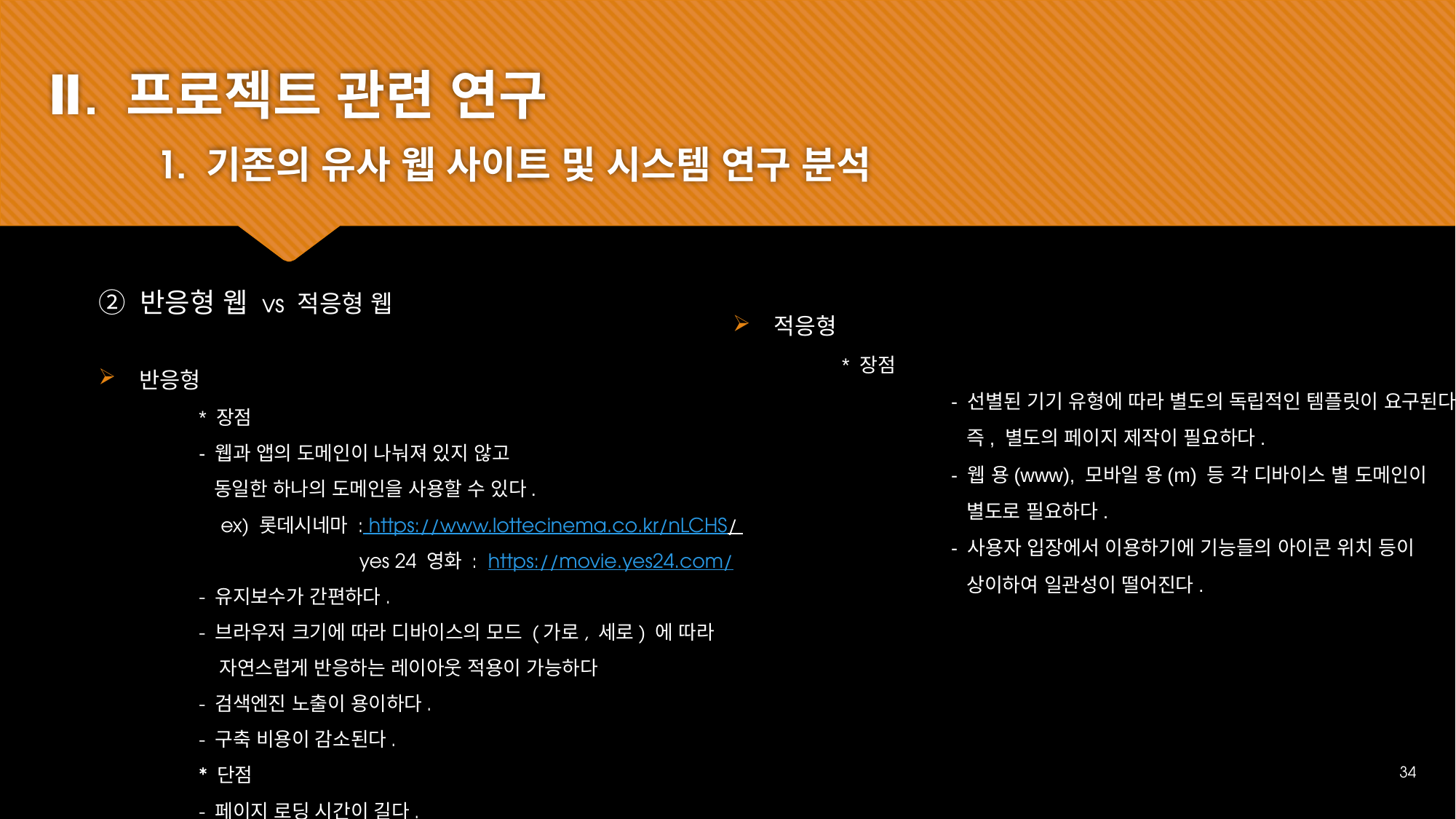

Ⅱ. 프로젝트 관련 연구
	1. 기존의 유사 웹 사이트 및 시스템 연구 분석
② 반응형 웹 vs 적응형 웹

적응형
	* 장점
		- 선별된 기기 유형에 따라 별도의 독립적인 템플릿이 요구된다.
		  즉, 별도의 페이지 제작이 필요하다.
		- 웹 용(www), 모바일 용(m) 등 각 디바이스 별 도메인이
		  별도로 필요하다.
		- 사용자 입장에서 이용하기에 기능들의 아이콘 위치 등이
		  상이하여 일관성이 떨어진다.

반응형
	* 장점
		- 웹과 앱의 도메인이 나눠져 있지 않고
		  동일한 하나의 도메인을 사용할 수 있다.
		    ex) 롯데시네마 : https://www.lottecinema.co.kr/nLCHS/
 	   	           yes 24 영화 :  https://movie.yes24.com/
  		- 유지보수가 간편하다.
		- 브라우저 크기에 따라 디바이스의 모드 (가로, 세로) 에 따라
		   자연스럽게 반응하는 레이아웃 적용이 가능하다
		- 검색엔진 노출이 용이하다.
		- 구축 비용이 감소된다.
	* 단점
		- 페이지 로딩 시간이 길다.

34